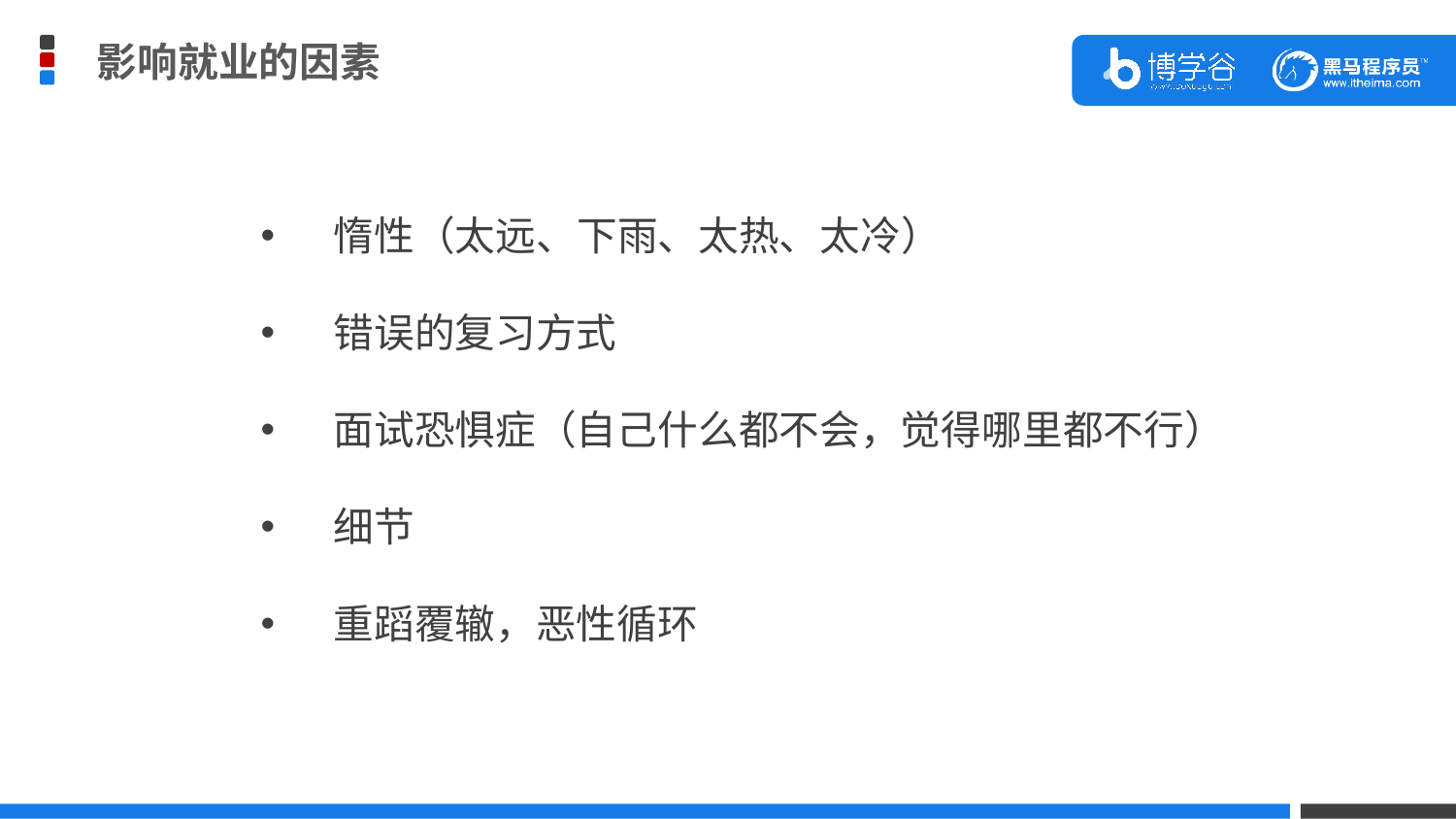

影响就业的因素
惰性（太远、下雨、太热、太冷）

错误的复习方式

面试恐惧症（自己什么都不会，觉得哪里都不行）

细节

重蹈覆辙，恶性循环